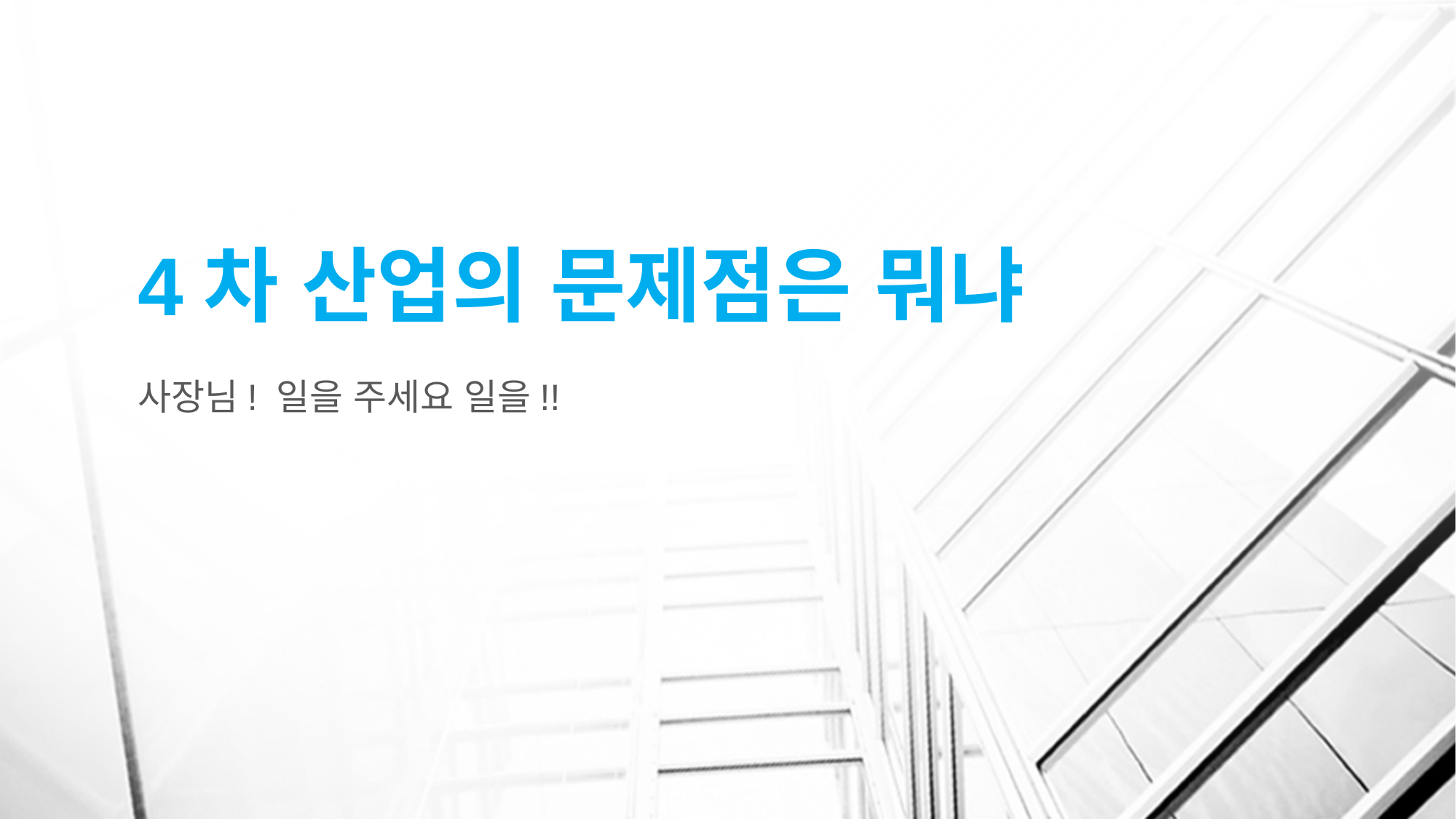

# 4차 산업의 문제점은 뭐냐
사장님! 일을 주세요 일을!!